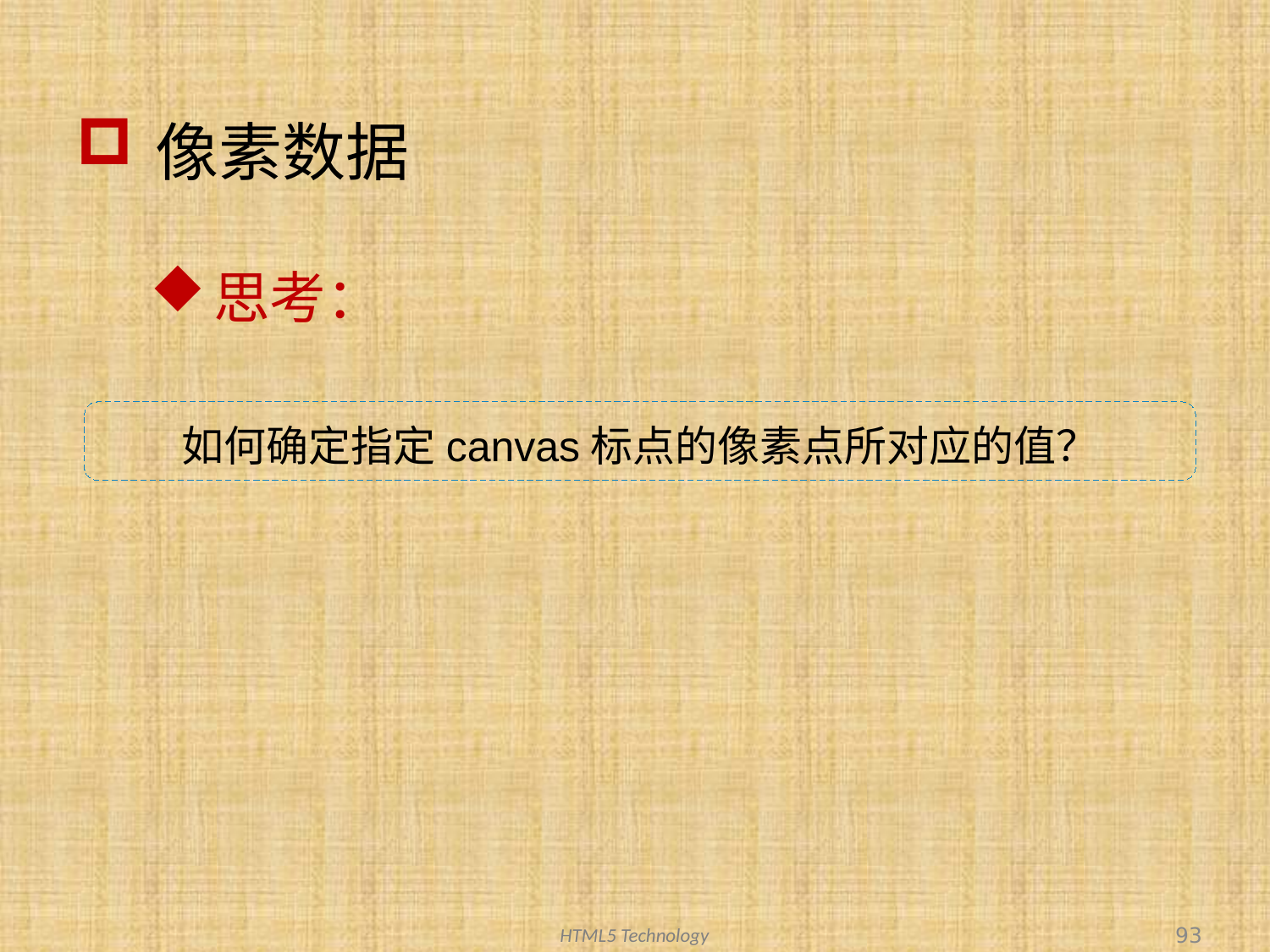

# 像素数据
思考：
如何确定指定canvas标点的像素点所对应的值？
93
HTML5 Technology